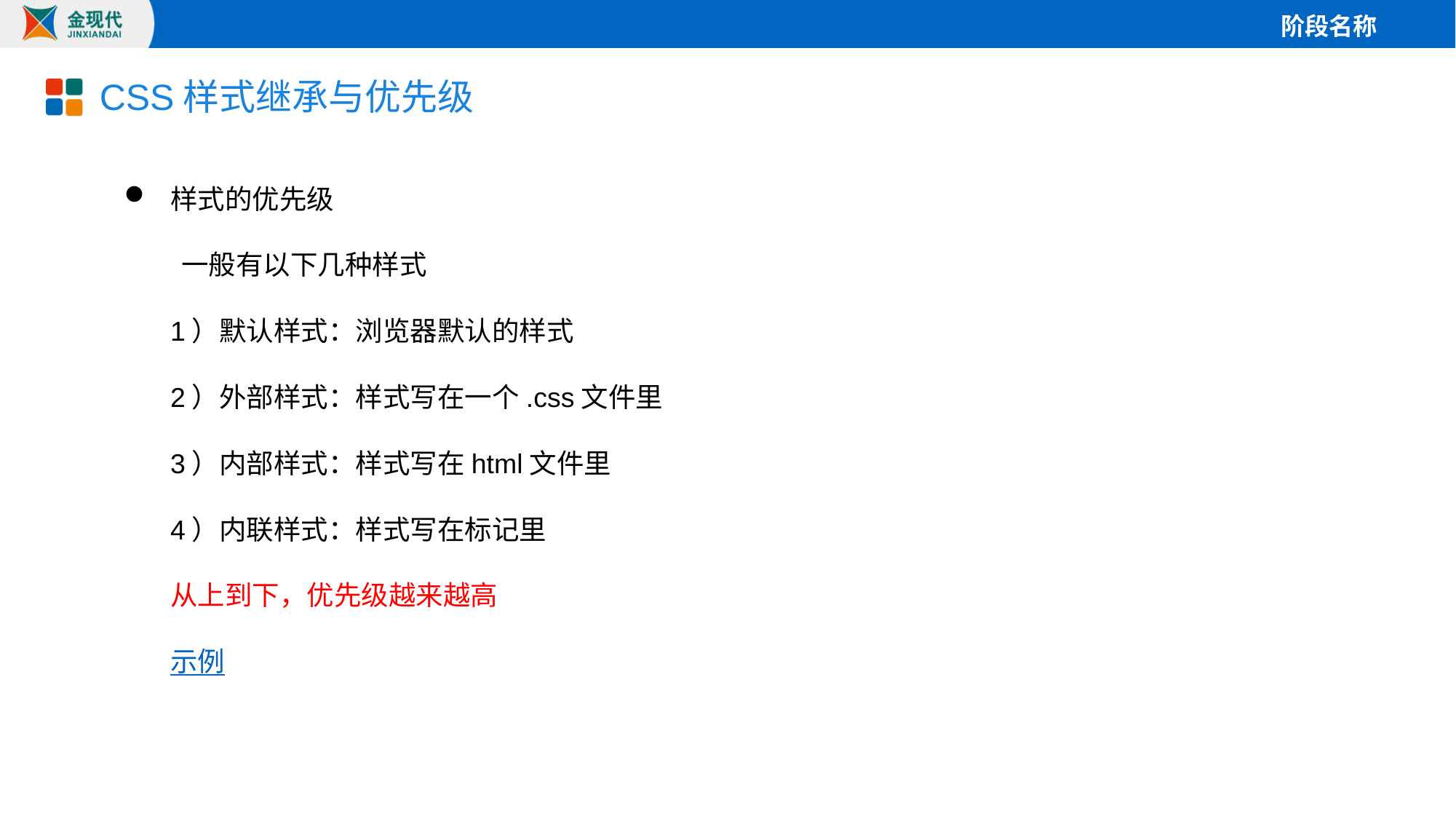

# CSS样式继承与优先级
  样式的优先级
    一般有以下几种样式
1）默认样式：浏览器默认的样式
2）外部样式：样式写在一个.css文件里
3）内部样式：样式写在html文件里
4）内联样式：样式写在标记里
从上到下，优先级越来越高
示例